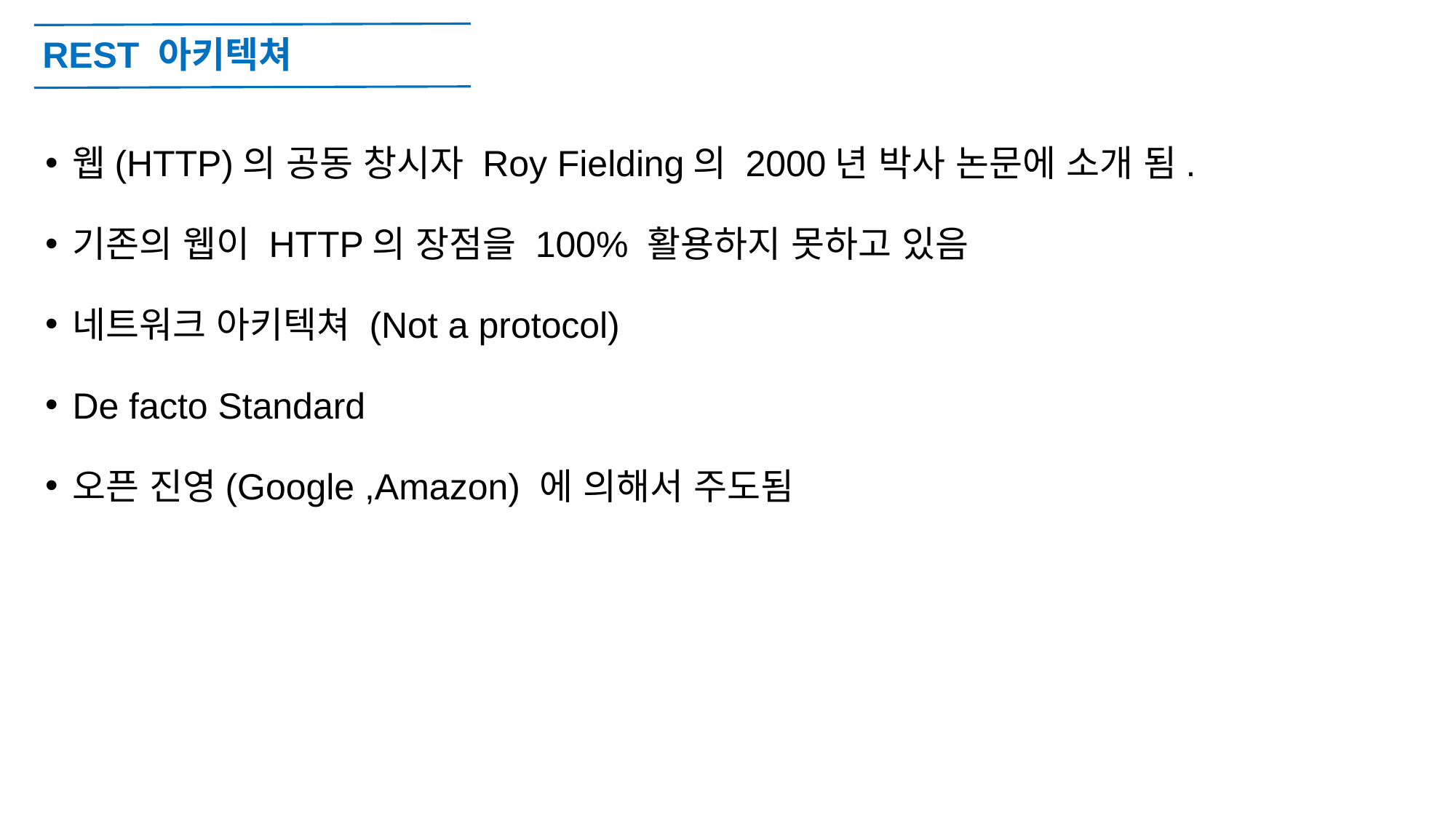

# REST 아키텍쳐
웹(HTTP)의 공동 창시자 Roy Fielding의 2000년 박사 논문에 소개 됨.
기존의 웹이 HTTP의 장점을 100% 활용하지 못하고 있음
네트워크 아키텍쳐 (Not a protocol)
De facto Standard
오픈 진영(Google ,Amazon) 에 의해서 주도됨